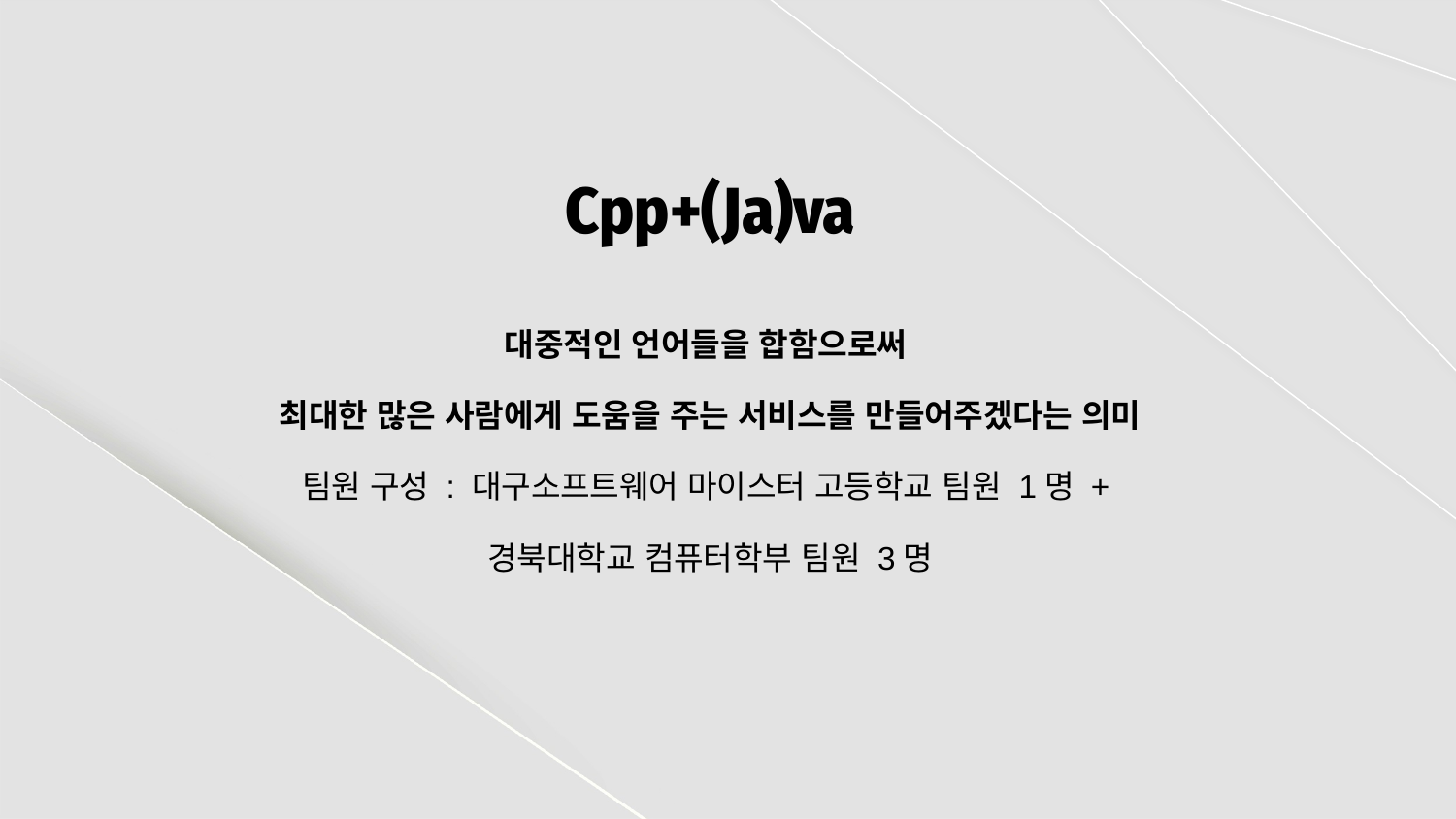

# Cpp+(Ja)va
대중적인 언어들을 합함으로써
최대한 많은 사람에게 도움을 주는 서비스를 만들어주겠다는 의미
팀원 구성 : 대구소프트웨어 마이스터 고등학교 팀원 1명 +
경북대학교 컴퓨터학부 팀원 3명